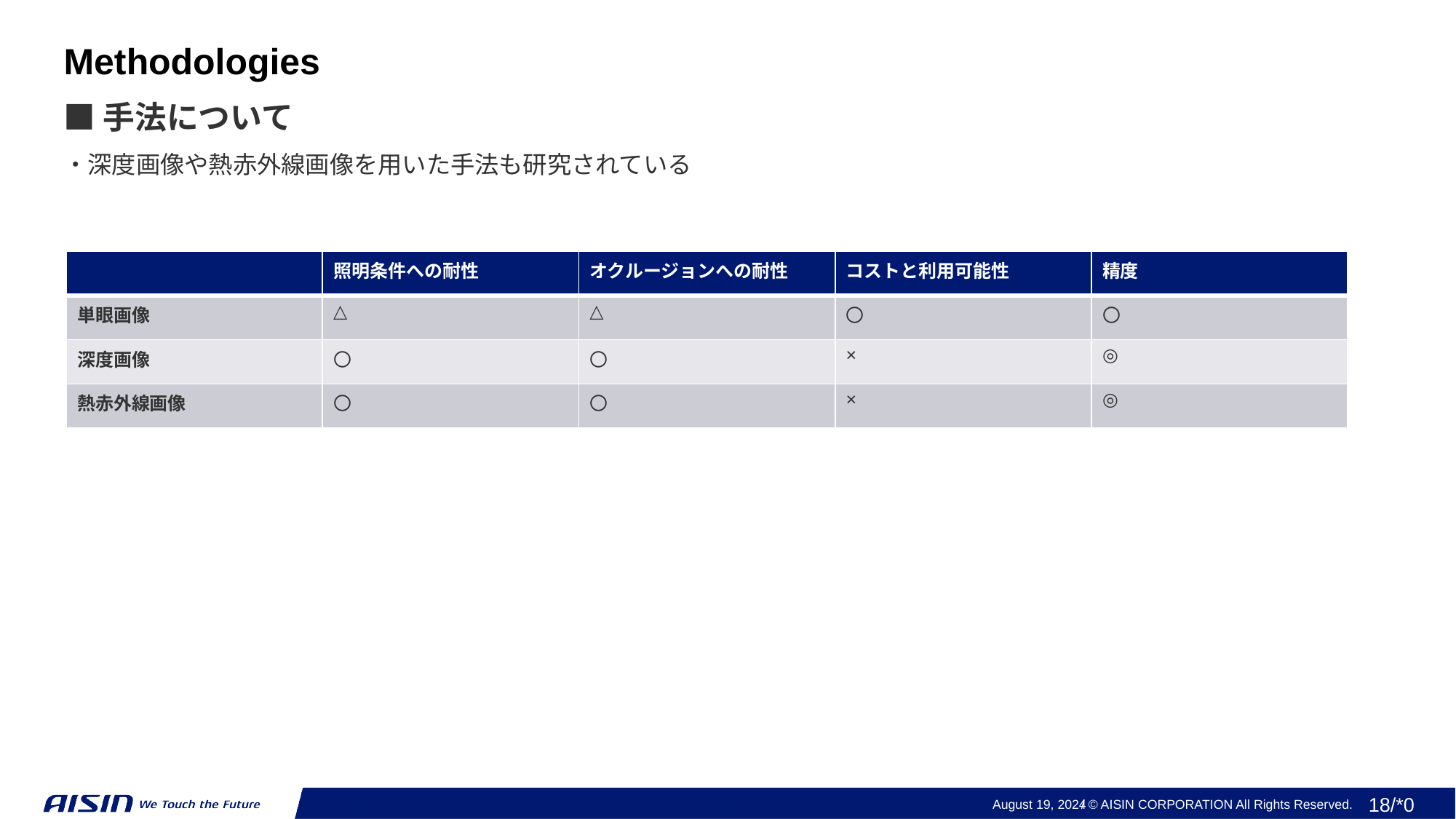

Methodologies
■手法について

・深度画像や熱赤外線画像を用いた手法も研究されている
|  | 照明条件への耐性 | オクルージョンへの耐性 | コストと利用可能性 | 精度 |
| --- | --- | --- | --- | --- |
| 単眼画像 | △ | △ | 〇 | 〇 |
| 深度画像 | 〇 | 〇 | × | ◎ |
| 熱赤外線画像 | 〇 | 〇 | × | ◎ |
August 19, 2024